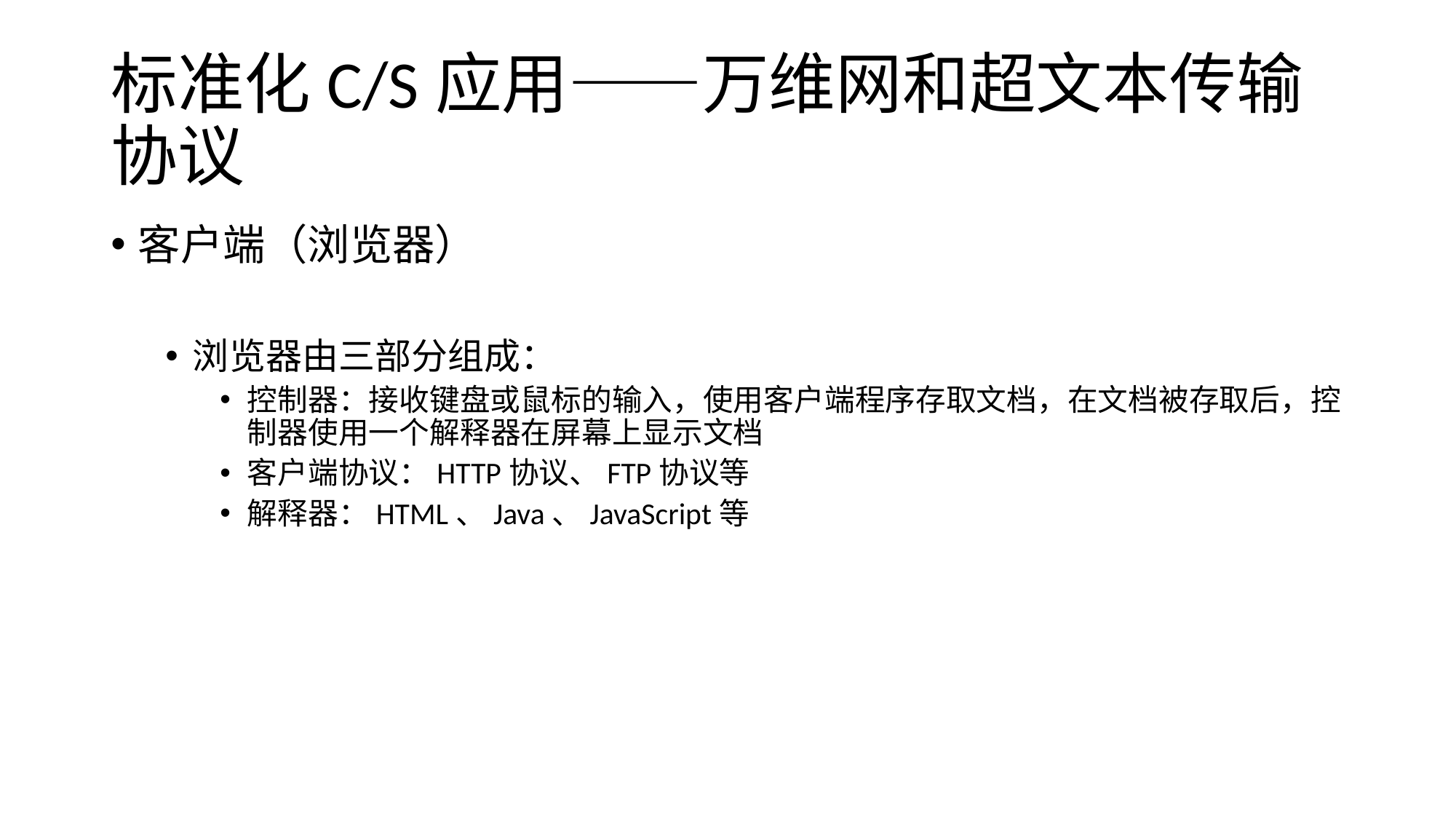

# 标准化C/S应用——万维网和超文本传输协议
客户端（浏览器）

浏览器由三部分组成：
控制器：接收键盘或鼠标的输入，使用客户端程序存取文档，在文档被存取后，控制器使用一个解释器在屏幕上显示文档
客户端协议：HTTP协议、FTP协议等
解释器：HTML、Java、JavaScript等